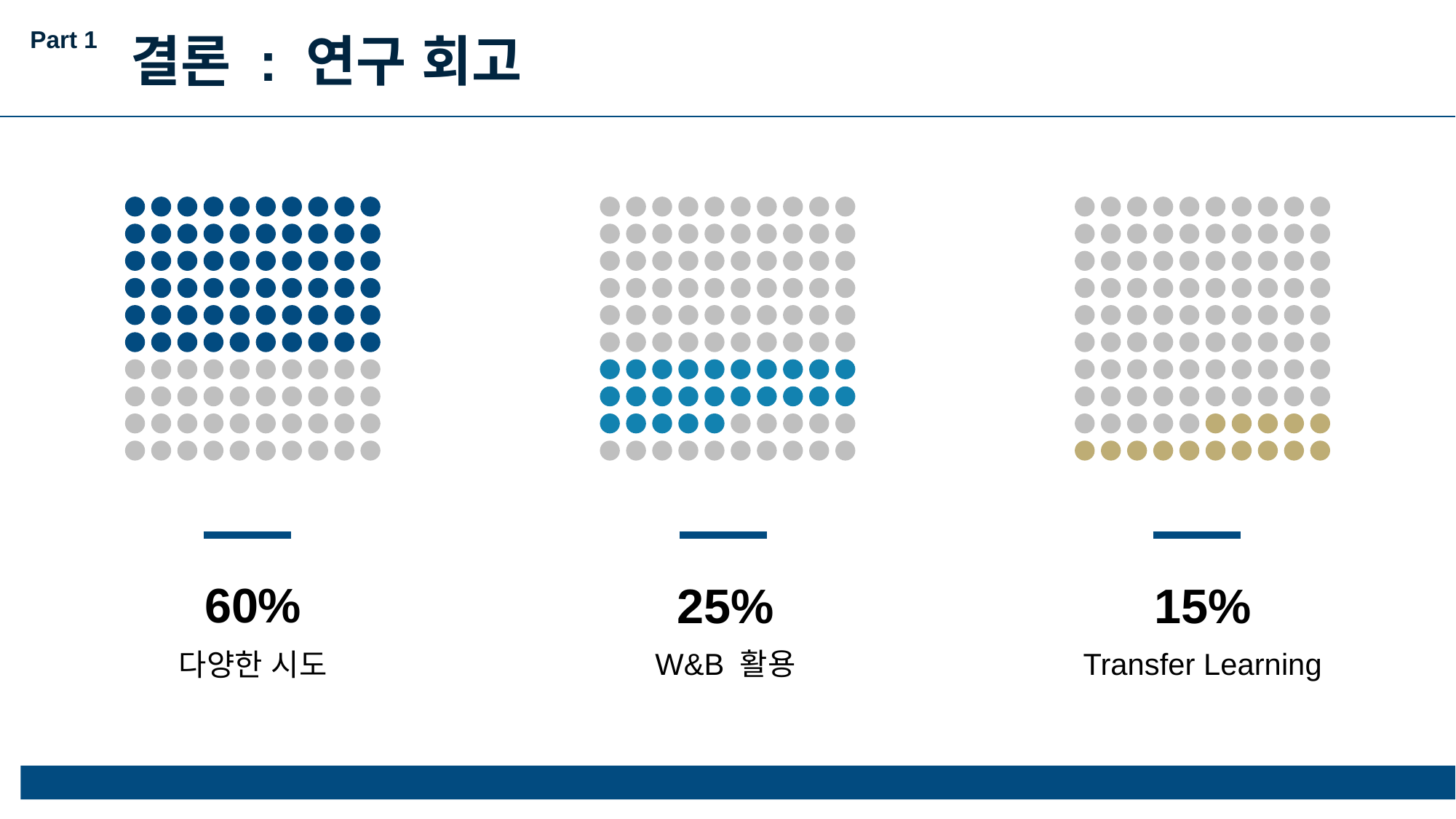

Part 1
결론 : 연구 회고

60%
다양한 시도
25%
W&B 활용
15%
Transfer Learning